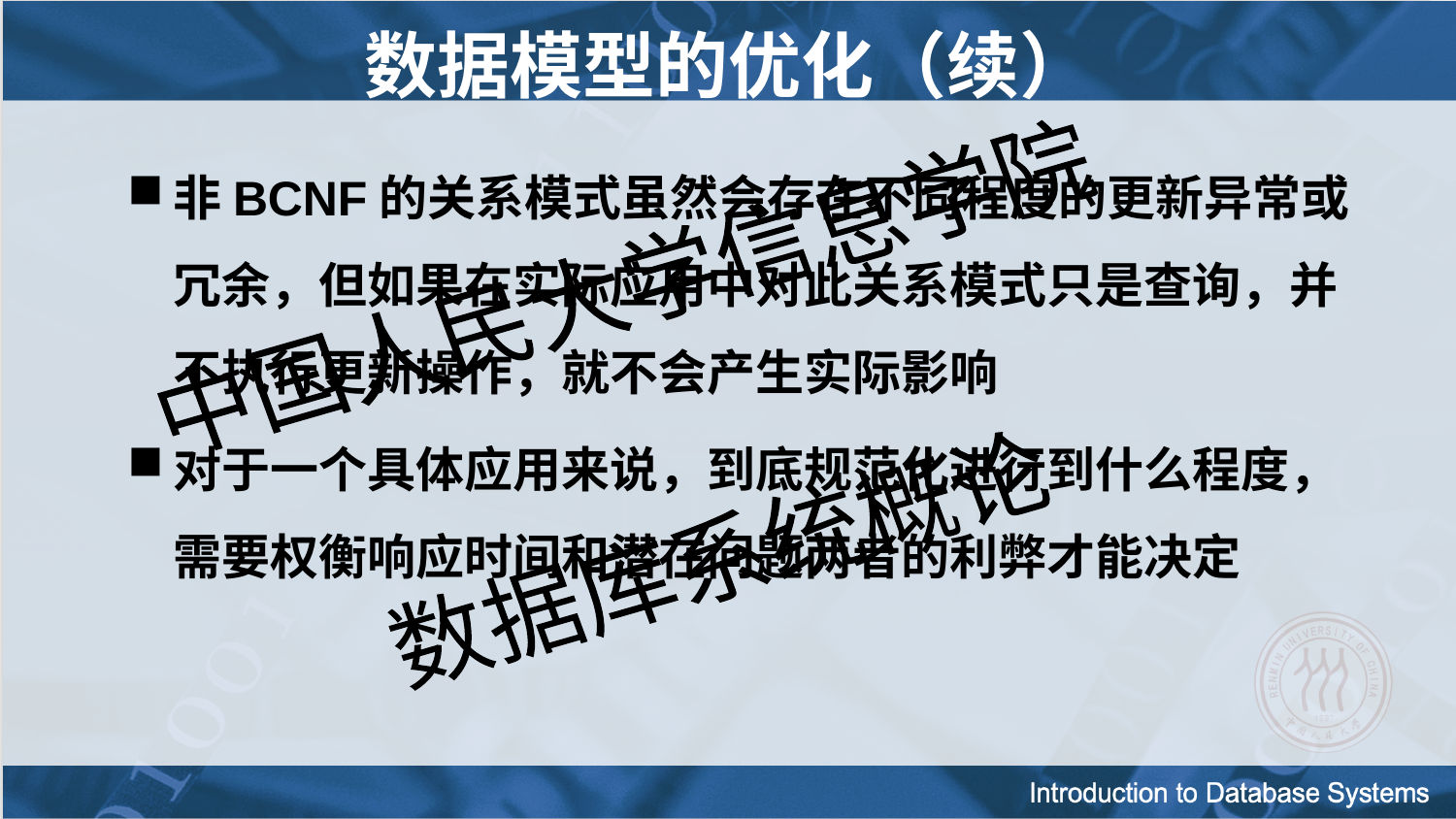

数据模型的优化（续）
非BCNF的关系模式虽然会存在不同程度的更新异常或冗余，但如果在实际应用中对此关系模式只是查询，并不执行更新操作，就不会产生实际影响
对于一个具体应用来说，到底规范化进行到什么程度，需要权衡响应时间和潜在问题两者的利弊才能决定